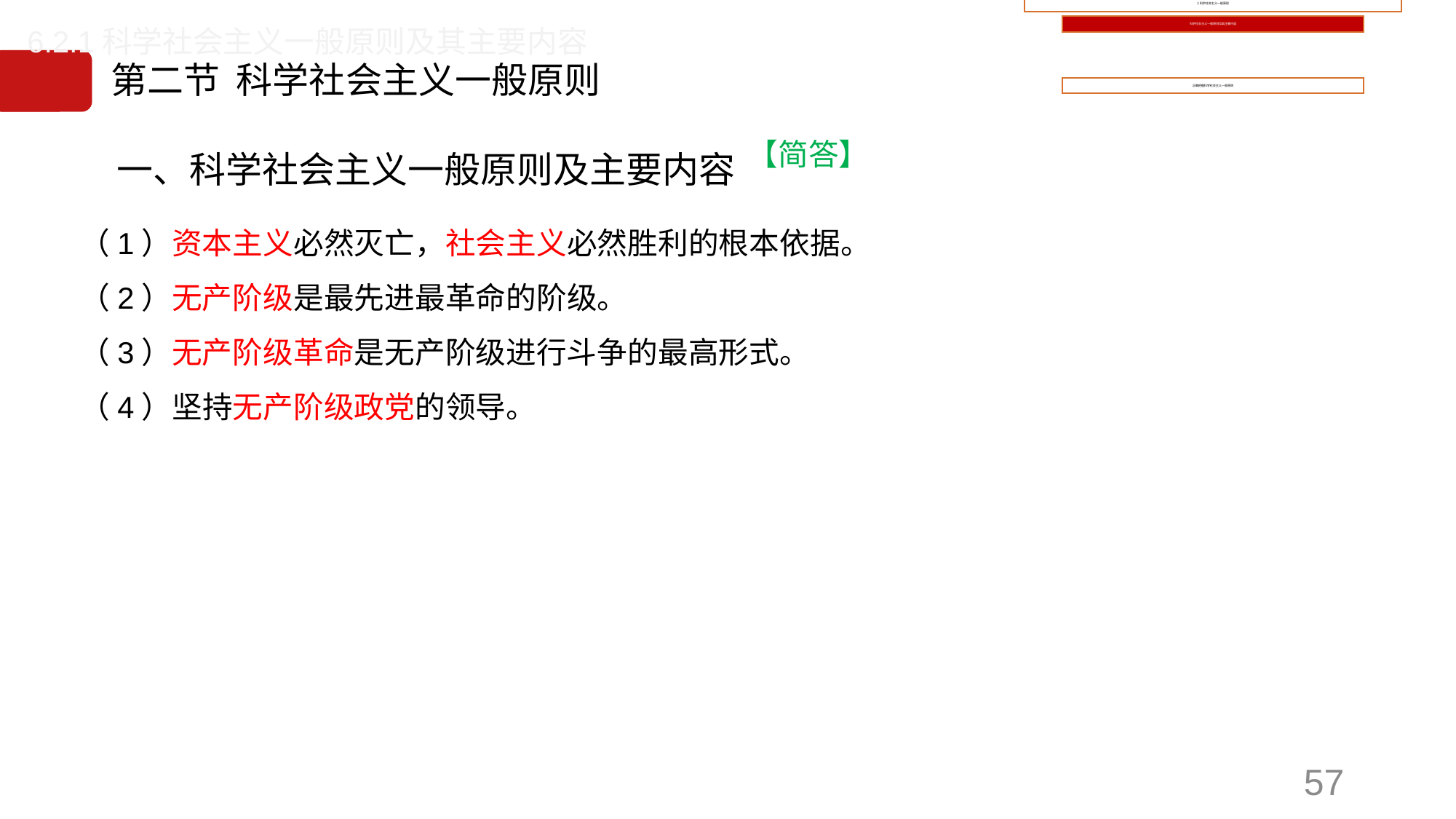

2.科学社会主义一般原则
科学社会主义一般原则及其主要内容
正确把握科学社会主义一般原则
6.2.1科学社会主义一般原则及其主要内容
# 第二节  科学社会主义一般原则
一、科学社会主义一般原则及主要内容

【简答】
（1）资本主义必然灭亡，社会主义必然胜利的根本依据。
（2）无产阶级是最先进最革命的阶级。
（3）无产阶级革命是无产阶级进行斗争的最高形式。
（4）坚持无产阶级政党的领导。
57